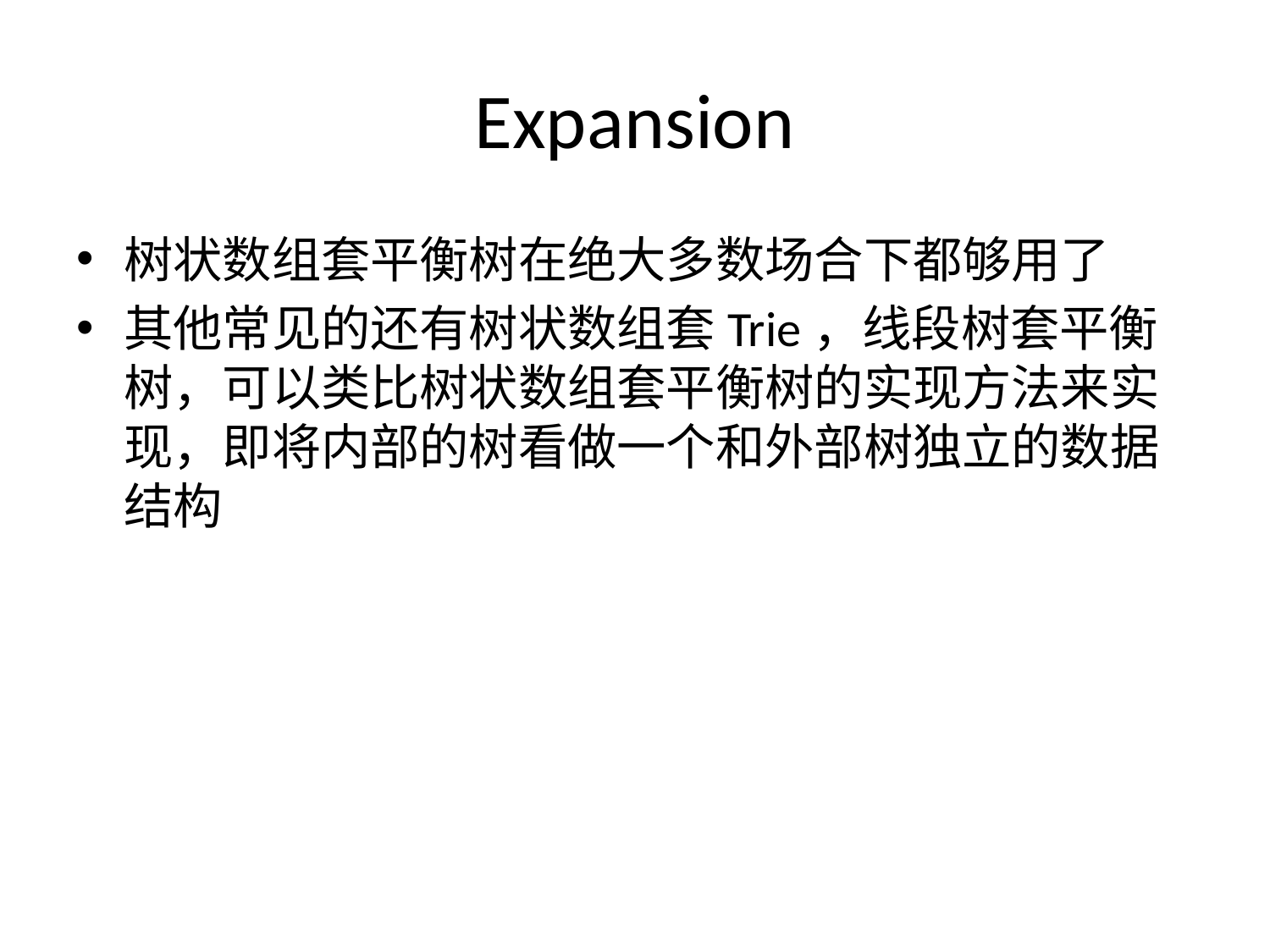

# Expansion
树状数组套平衡树在绝大多数场合下都够用了
其他常见的还有树状数组套Trie，线段树套平衡树，可以类比树状数组套平衡树的实现方法来实现，即将内部的树看做一个和外部树独立的数据结构